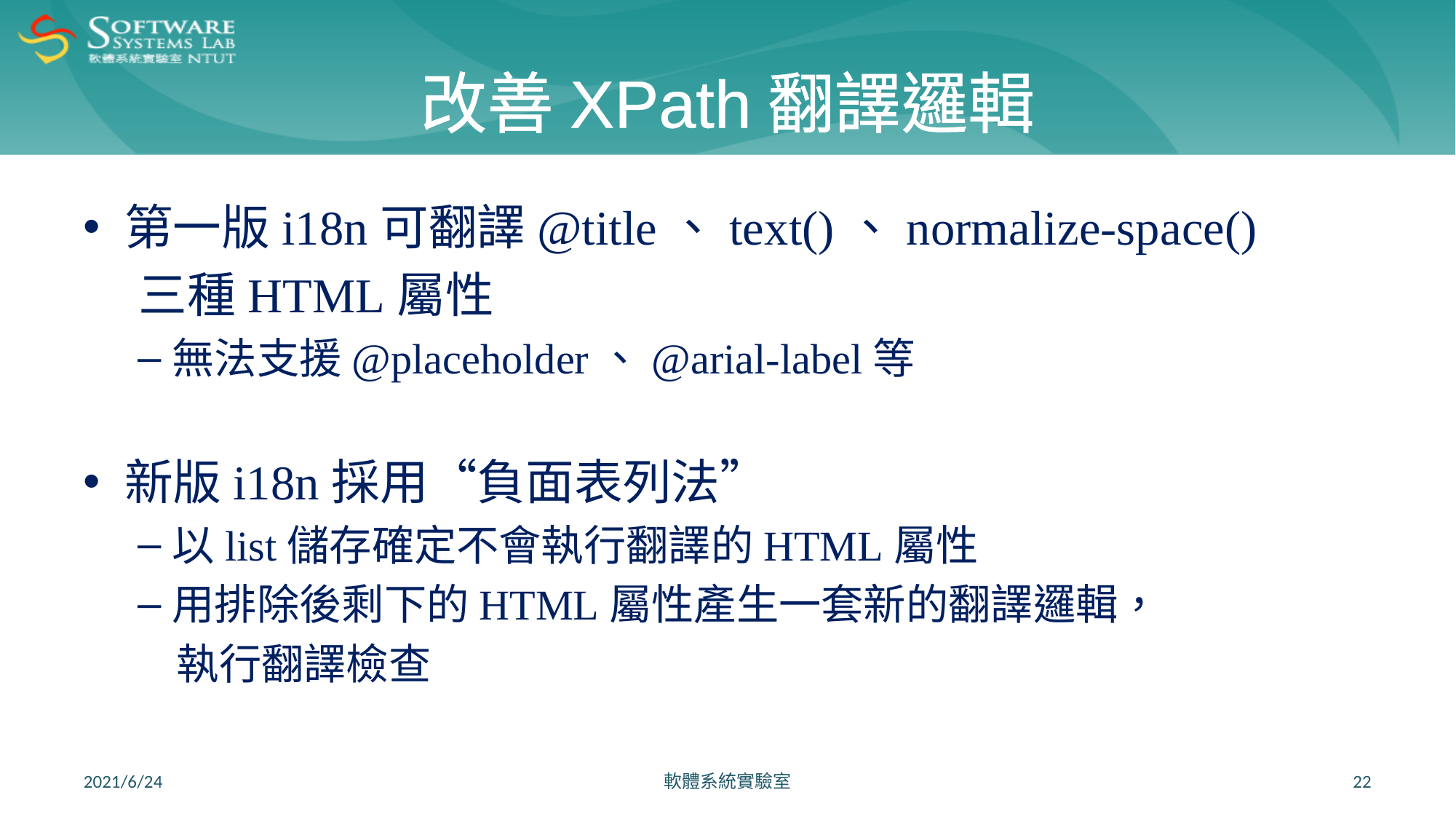

# 改善XPath翻譯邏輯
第一版i18n可翻譯@title、text()、normalize-space()
    三種HTML屬性
無法支援@placeholder、@arial-label等

新版i18n採用“負面表列法”
以list儲存確定不會執行翻譯的HTML屬性
用排除後剩下的HTML屬性產生一套新的翻譯邏輯，
   執行翻譯檢查

2021/6/24
軟體系統實驗室
22